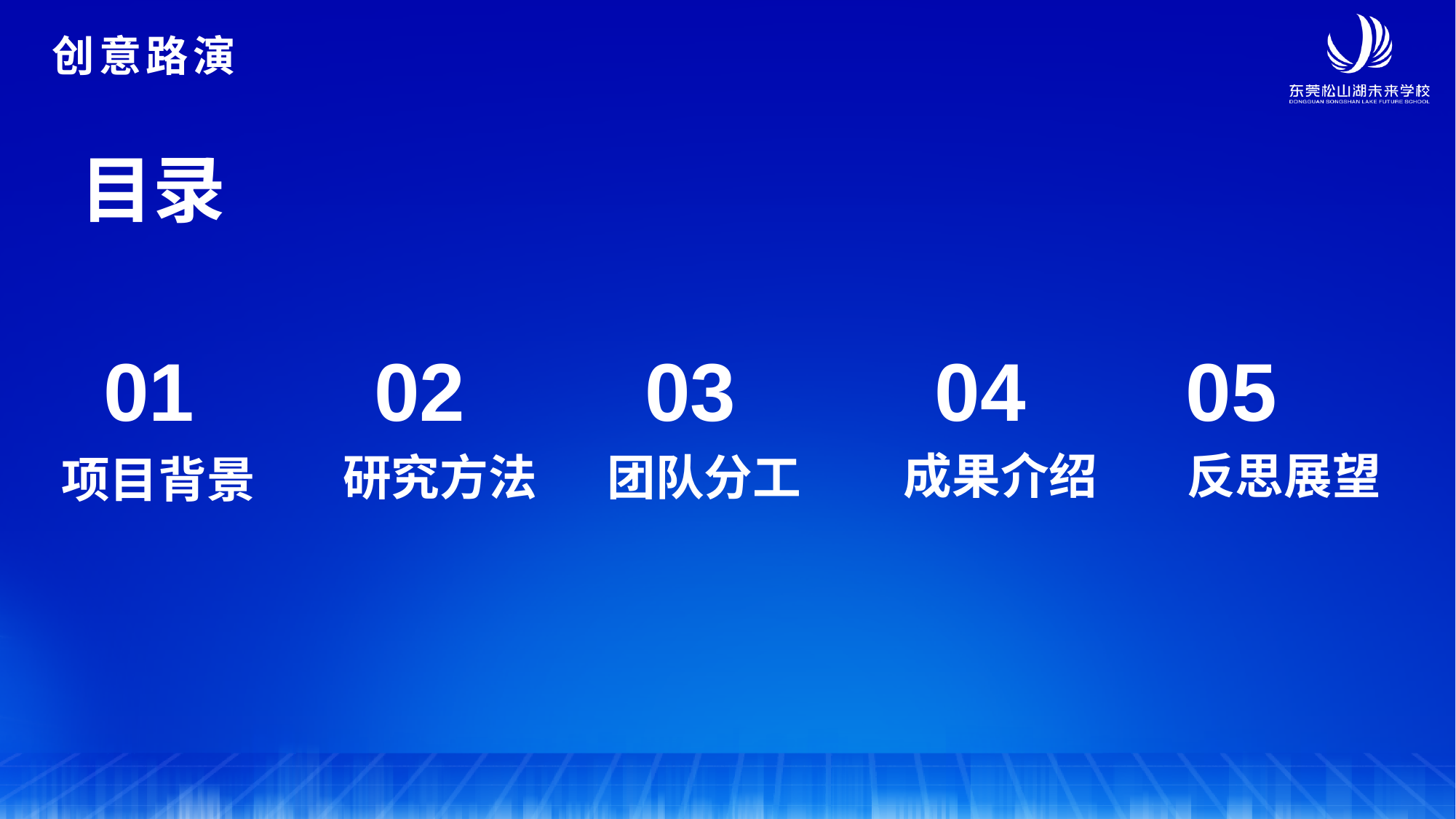

创意路演
目录
01
项目背景
02
研究方法
03
04
05
反思展望
成果介绍
团队分工